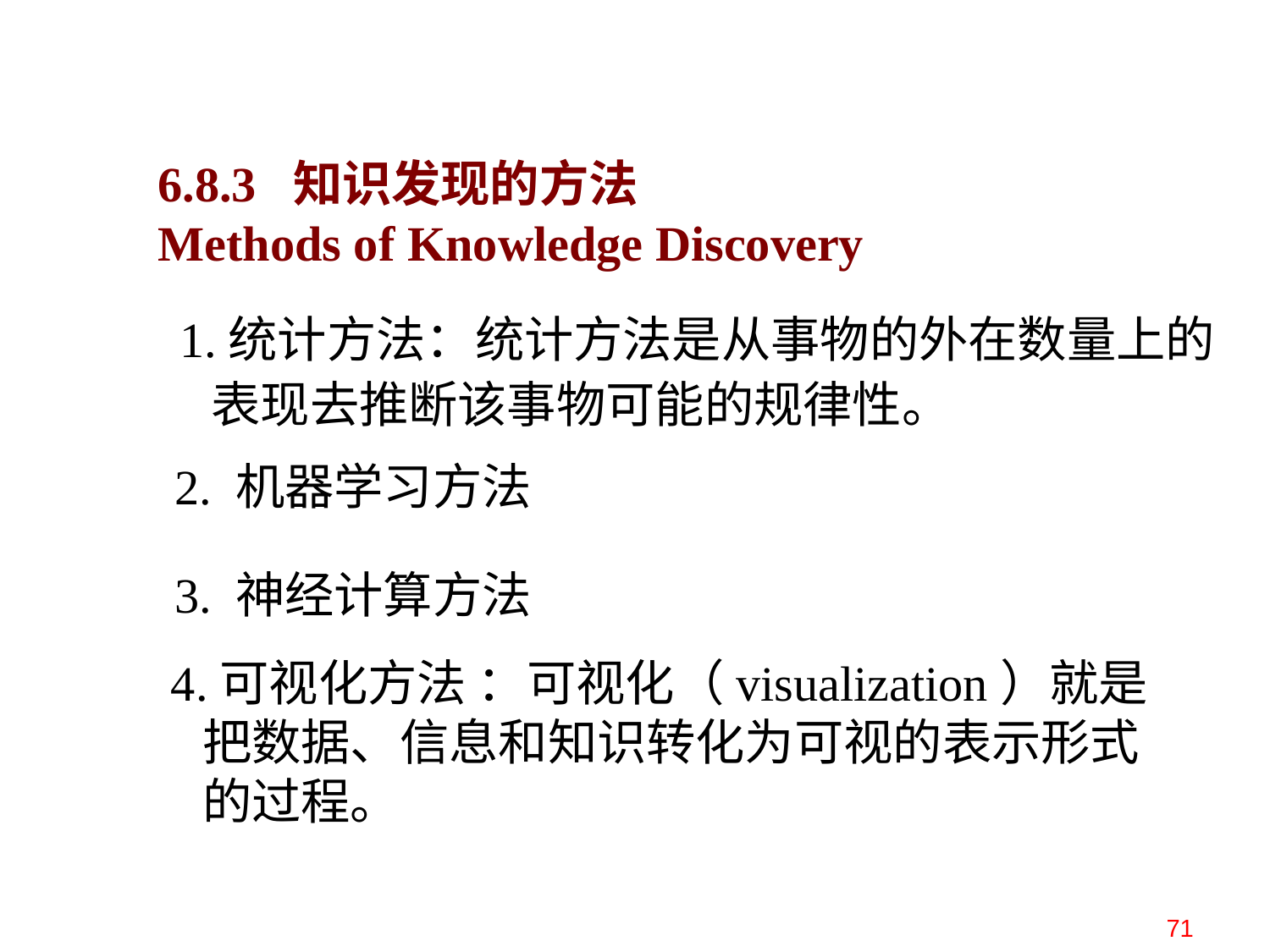

# 6.8.3  知识发现的方法 Methods of Knowledge Discovery
1.统计方法：统计方法是从事物的外在数量上的表现去推断该事物可能的规律性。
2. 机器学习方法

3. 神经计算方法
4.可视化方法 ：可视化（visualization）就是把数据、信息和知识转化为可视的表示形式的过程。
71